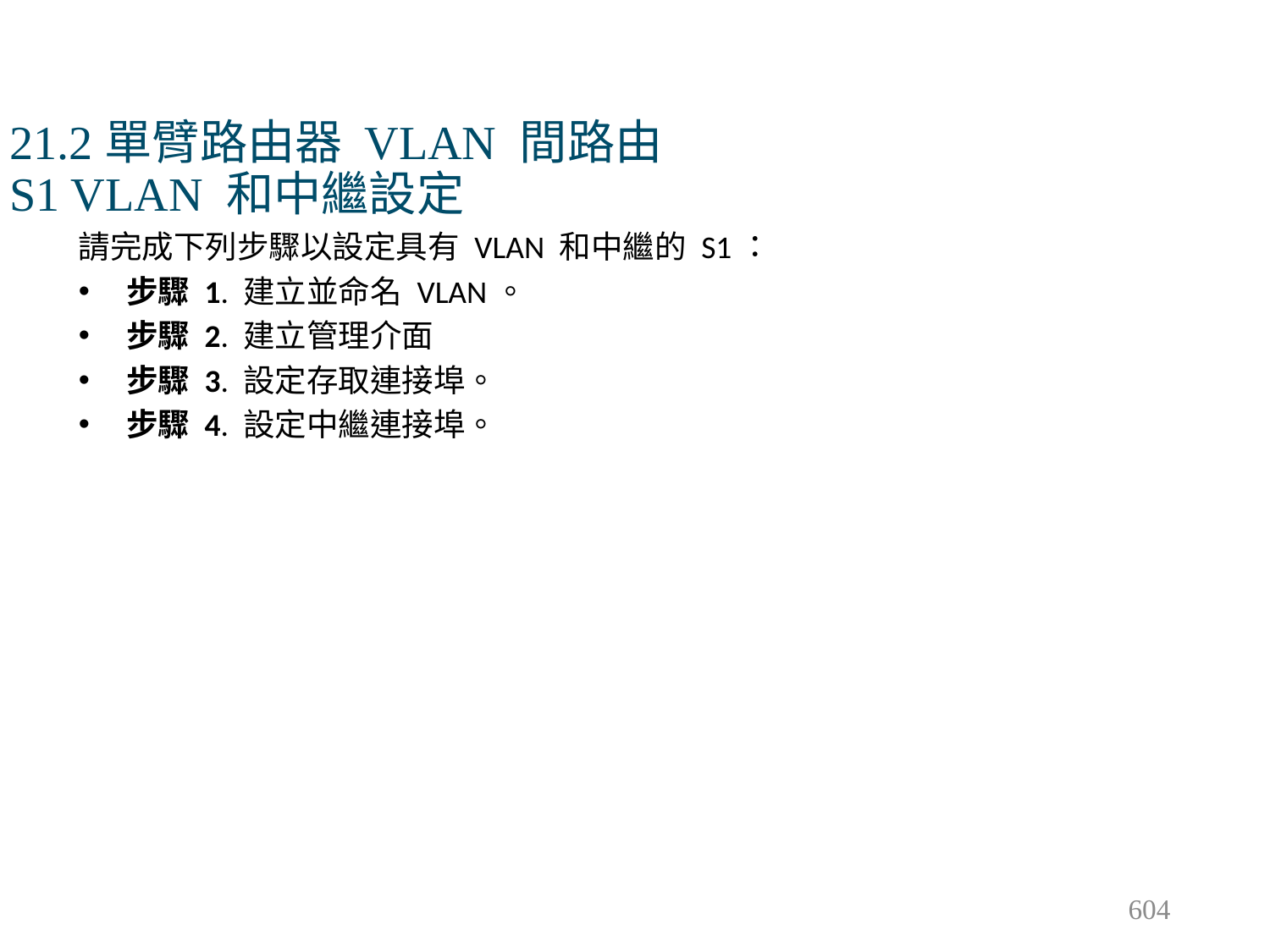

# 21.2單臂路由器 VLAN 間路由 S1 VLAN 和中繼設定
請完成下列步驟以設定具有 VLAN 和中繼的 S1：
步驟 1. 建立並命名 VLAN。
步驟 2. 建立管理介面
步驟 3. 設定存取連接埠。
步驟 4. 設定中繼連接埠。

604